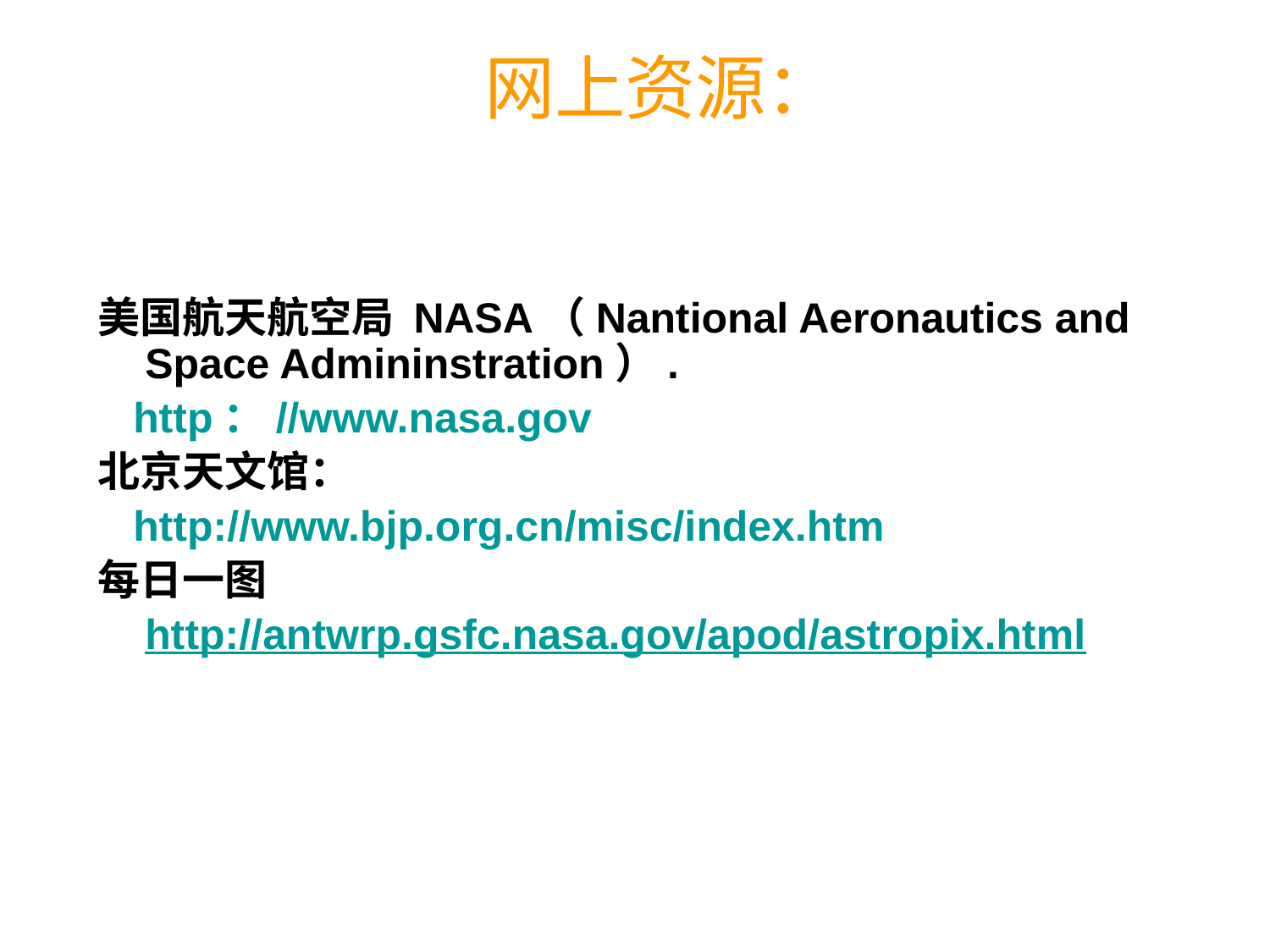

网上资源：

美国航天航空局 NASA（Nantional Aeronautics and Space Admininstration）.
   http：//www.nasa.gov
北京天文馆：
   http://www.bjp.org.cn/misc/index.htm
每日一图
    http://antwrp.gsfc.nasa.gov/apod/astropix.html